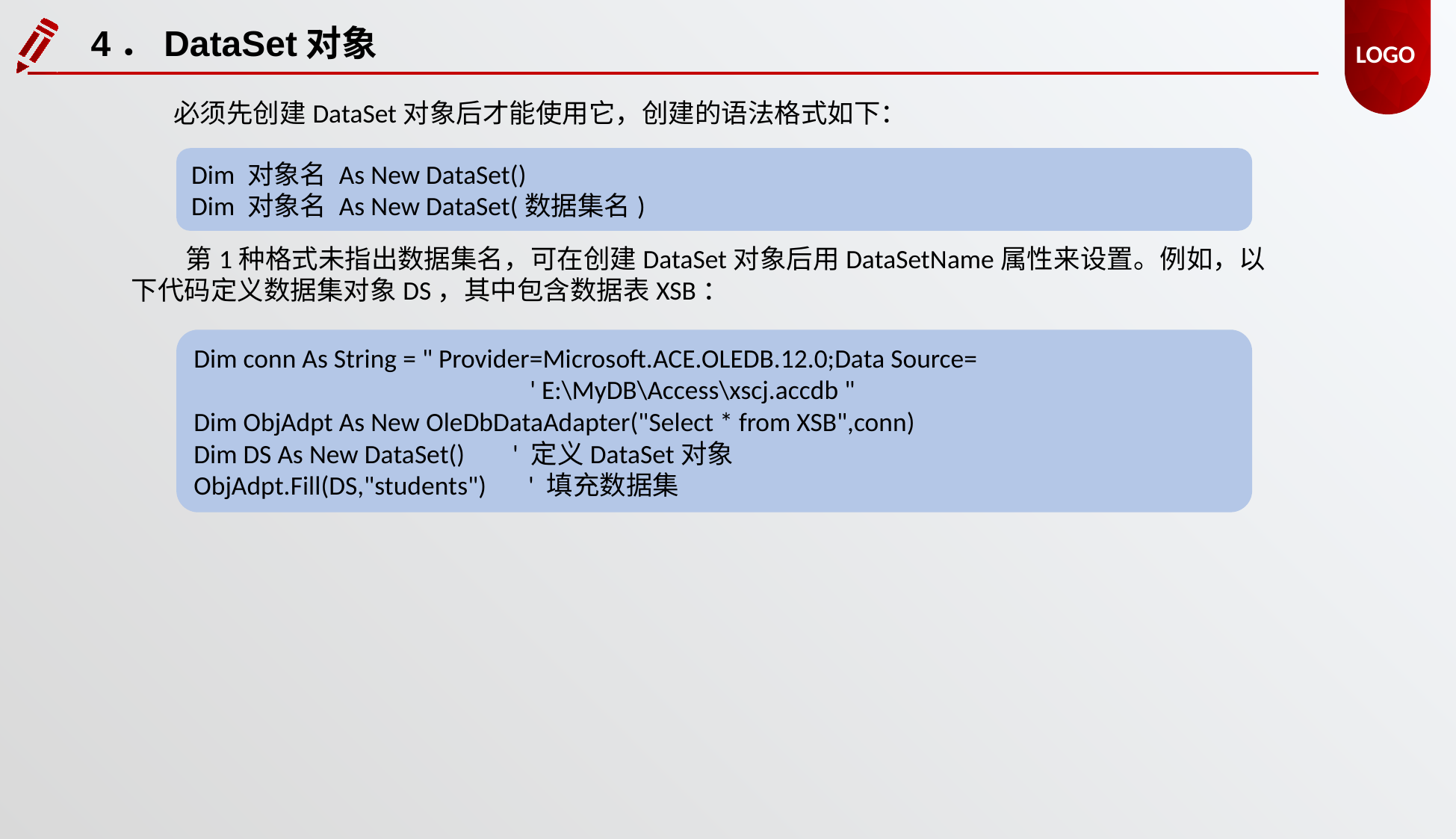

4．DataSet对象
必须先创建DataSet对象后才能使用它，创建的语法格式如下：
Dim 对象名 As New DataSet()
Dim 对象名 As New DataSet(数据集名)
第1种格式未指出数据集名，可在创建DataSet对象后用DataSetName属性来设置。例如，以下代码定义数据集对象DS，其中包含数据表XSB：
Dim conn As String = " Provider=Microsoft.ACE.OLEDB.12.0;Data Source=
			' E:\MyDB\Access\xscj.accdb "
Dim ObjAdpt As New OleDbDataAdapter("Select * from XSB",conn)
Dim DS As New DataSet()        ' 定义DataSet对象
ObjAdpt.Fill(DS,"students")       ' 填充数据集